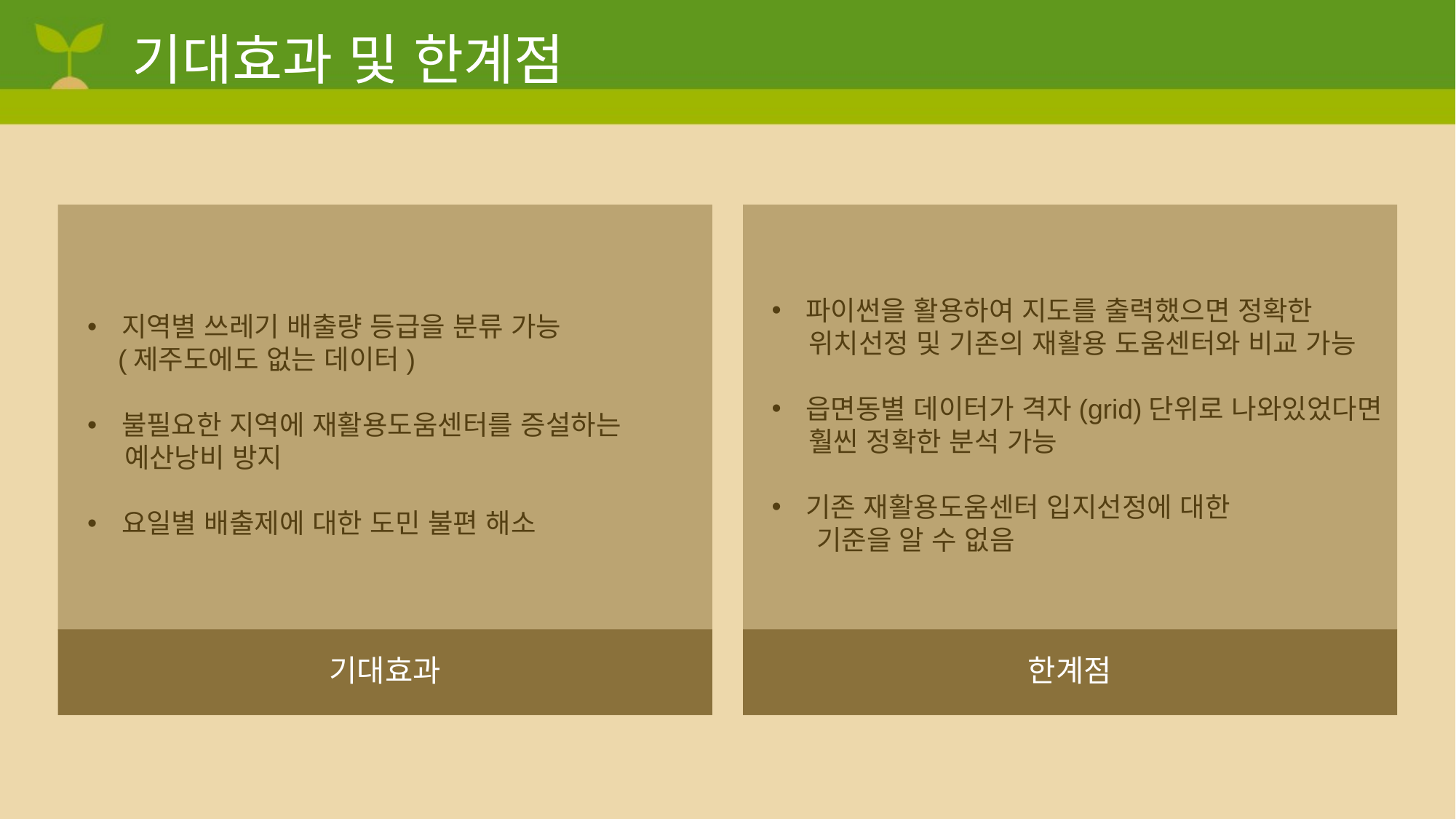

# 기대효과 및 한계점

파이썬을 활용하여 지도를 출력했으면 정확한
    위치선정 및 기존의 재활용 도움센터와 비교 가능

읍면동별 데이터가 격자(grid)단위로 나와있었다면
    훨씬 정확한 분석 가능

기존 재활용도움센터 입지선정에 대한
     기준을 알 수 없음

지역별 쓰레기 배출량 등급을 분류 가능
    (제주도에도 없는 데이터)

불필요한 지역에 재활용도움센터를 증설하는
    예산낭비 방지

요일별 배출제에 대한 도민 불편 해소
기대효과
한계점